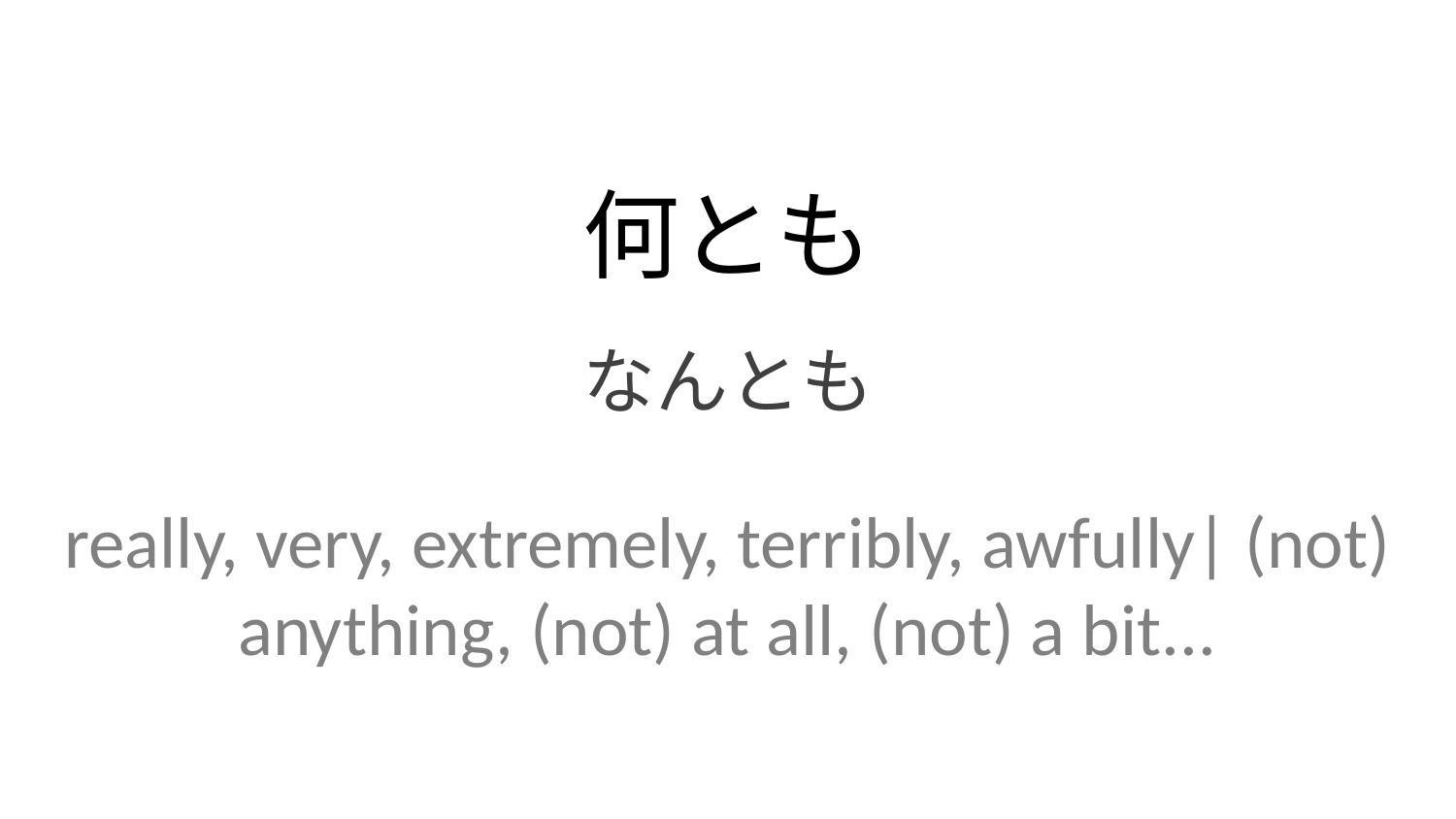

何とも

なんとも
really, very, extremely, terribly, awfully| (not) anything, (not) at all, (not) a bit...